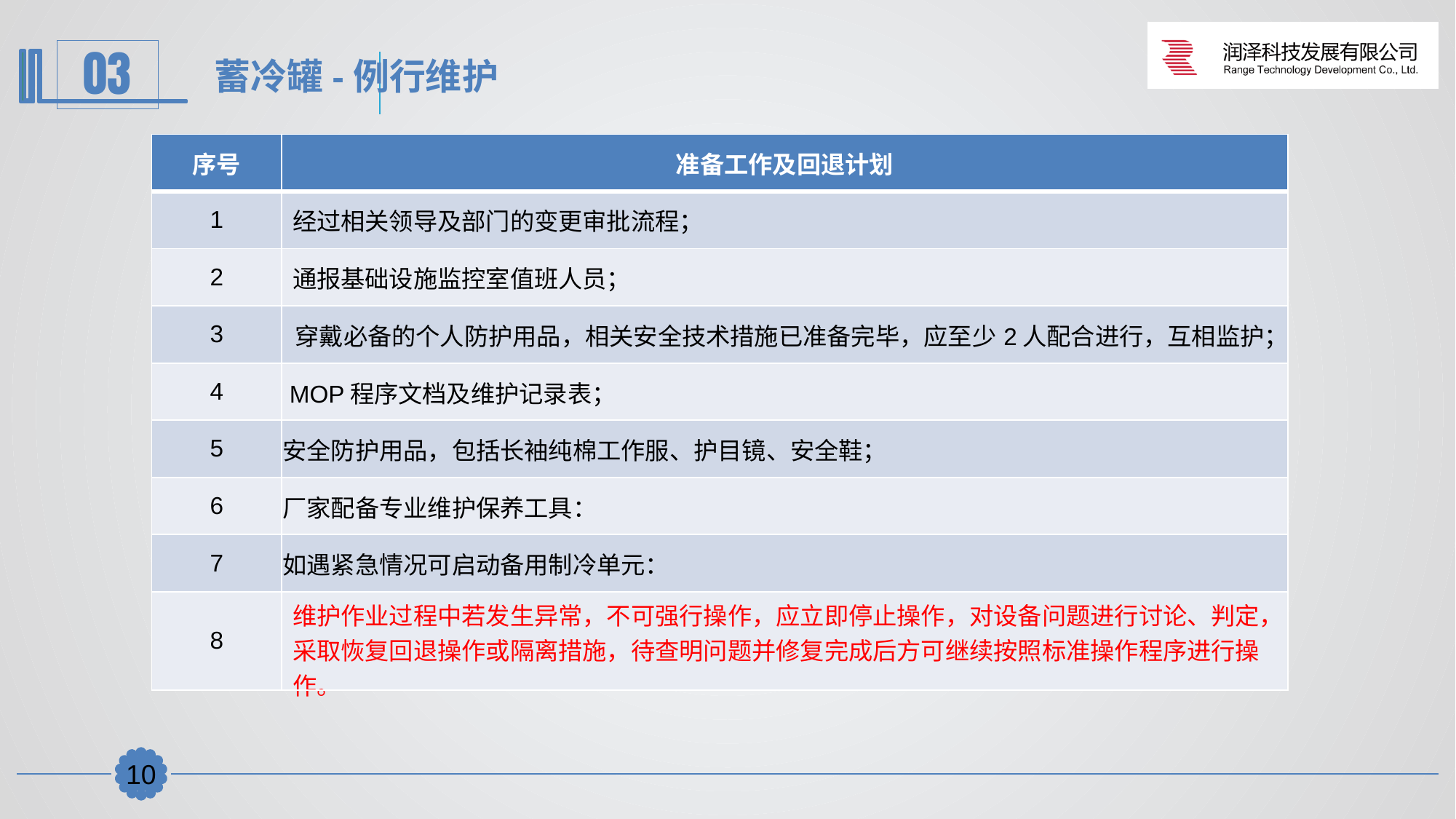

蓄冷罐-例行维护
| 序号 | 准备工作及回退计划 |
| --- | --- |
| 1 | 经过相关领导及部门的变更审批流程； |
| 2 | 通报基础设施监控室值班人员； |
| 3 | 穿戴必备的个人防护用品，相关安全技术措施已准备完毕，应至少2人配合进行，互相监护； |
| 4 | MOP程序文档及维护记录表； |
| 5 | 安全防护用品，包括长袖纯棉工作服、护目镜、安全鞋； |
| 6 | 厂家配备专业维护保养工具： |
| 7 | 如遇紧急情况可启动备用制冷单元： |
| 8 | 维护作业过程中若发生异常，不可强行操作，应立即停止操作，对设备问题进行讨论、判定，采取恢复回退操作或隔离措施，待查明问题并修复完成后方可继续按照标准操作程序进行操作。 |
10